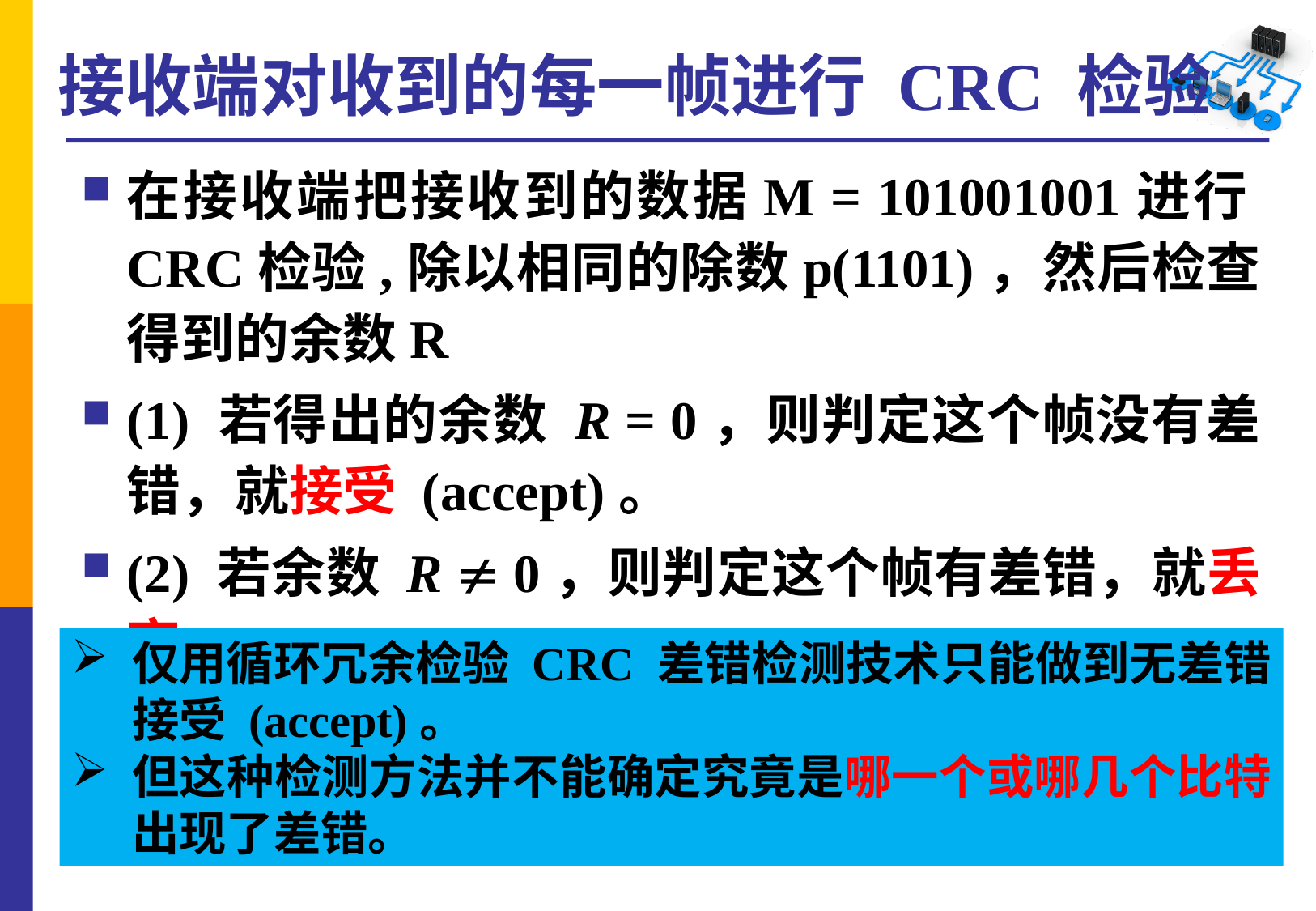

# 接收端对收到的每一帧进行 CRC 检验
在接收端把接收到的数据M = 101001001进行CRC检验,除以相同的除数p(1101)，然后检查得到的余数R
(1) 若得出的余数 R = 0，则判定这个帧没有差错，就接受 (accept)。
(2) 若余数 R ≠ 0，则判定这个帧有差错，就丢弃。

仅用循环冗余检验 CRC 差错检测技术只能做到无差错接受 (accept)。
但这种检测方法并不能确定究竟是哪一个或哪几个比特出现了差错。